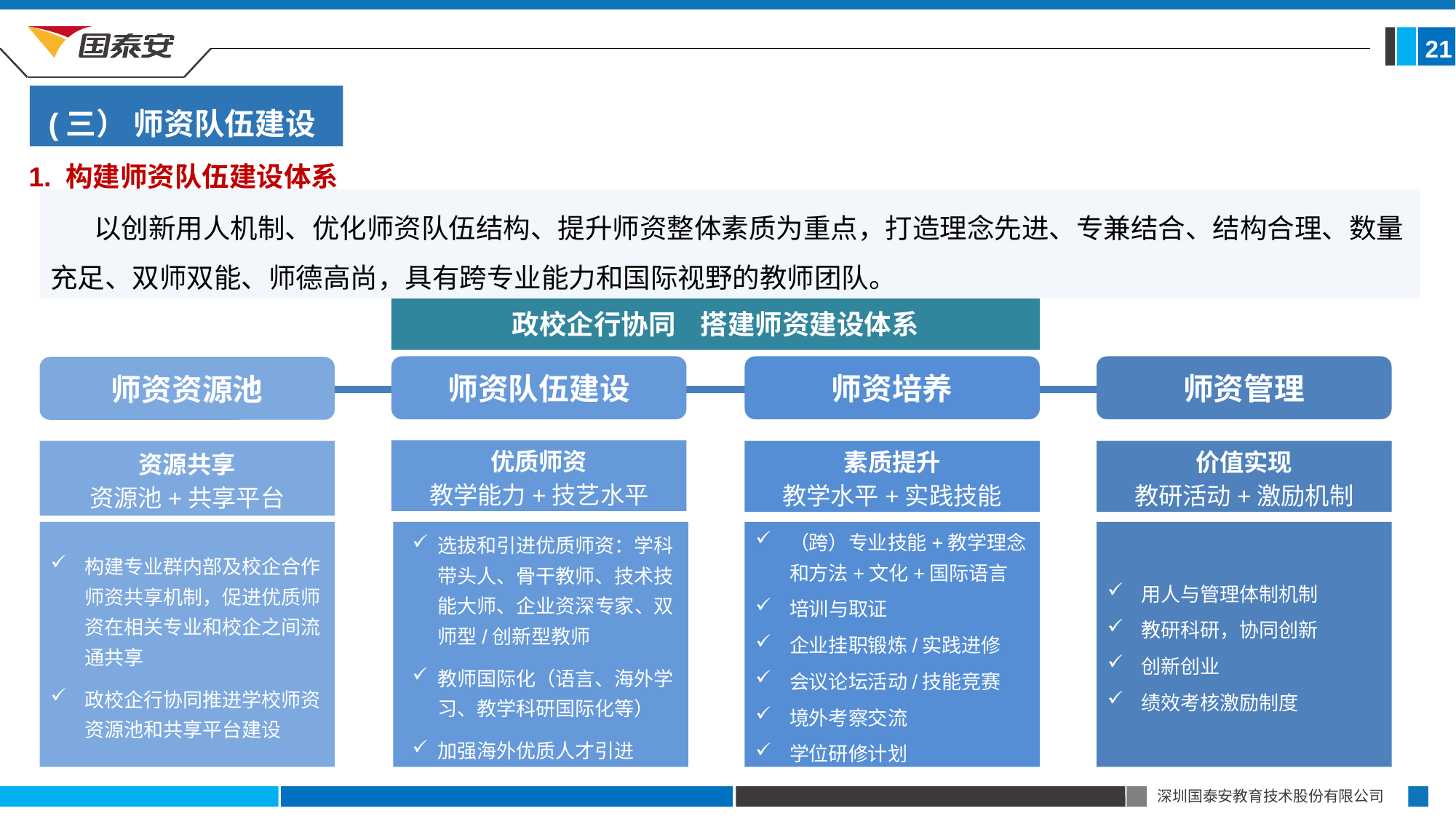

21

(三） 师资队伍建设
1. 构建师资队伍建设体系
      以创新用人机制、优化师资队伍结构、提升师资整体素质为重点，打造理念先进、专兼结合、结构合理、数量充足、双师双能、师德高尚，具有跨专业能力和国际视野的教师团队。
政校企行协同    搭建师资建设体系
师资队伍建设
师资培养
师资管理
师资资源池
优质师资
教学能力+技艺水平

资源共享
资源池+共享平台
素质提升
教学水平+实践技能
价值实现
教研活动+激励机制
（跨）专业技能+教学理念和方法+文化+国际语言
培训与取证
企业挂职锻炼/实践进修
会议论坛活动/技能竞赛
境外考察交流
学位研修计划
构建专业群内部及校企合作师资共享机制，促进优质师资在相关专业和校企之间流通共享
政校企行协同推进学校师资资源池和共享平台建设
选拔和引进优质师资：学科带头人、骨干教师、技术技能大师、企业资深专家、双师型/创新型教师
教师国际化（语言、海外学习、教学科研国际化等）
加强海外优质人才引进
用人与管理体制机制
教研科研，协同创新
创新创业
绩效考核激励制度